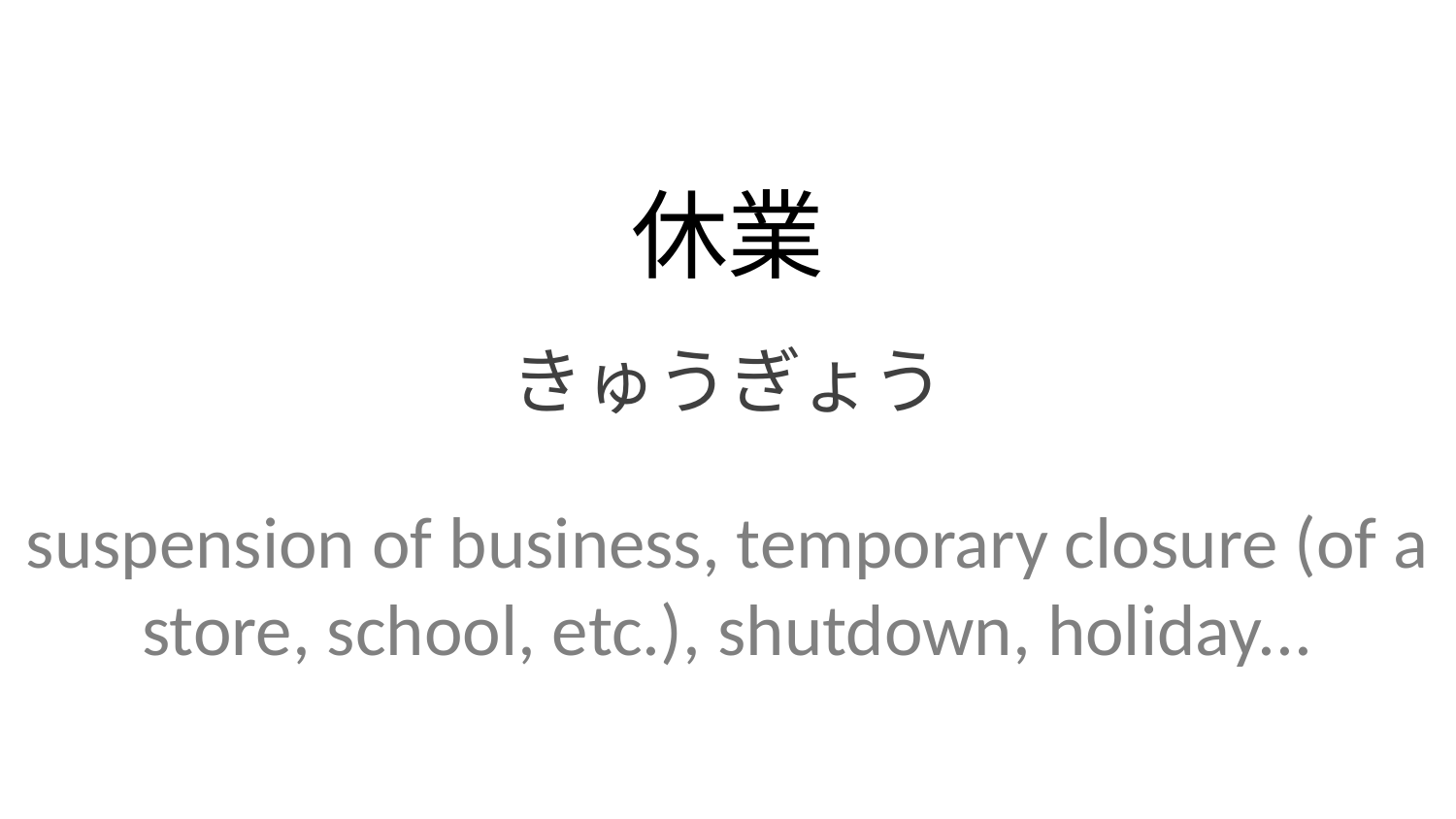

休業

きゅうぎょう
suspension of business, temporary closure (of a store, school, etc.), shutdown, holiday...